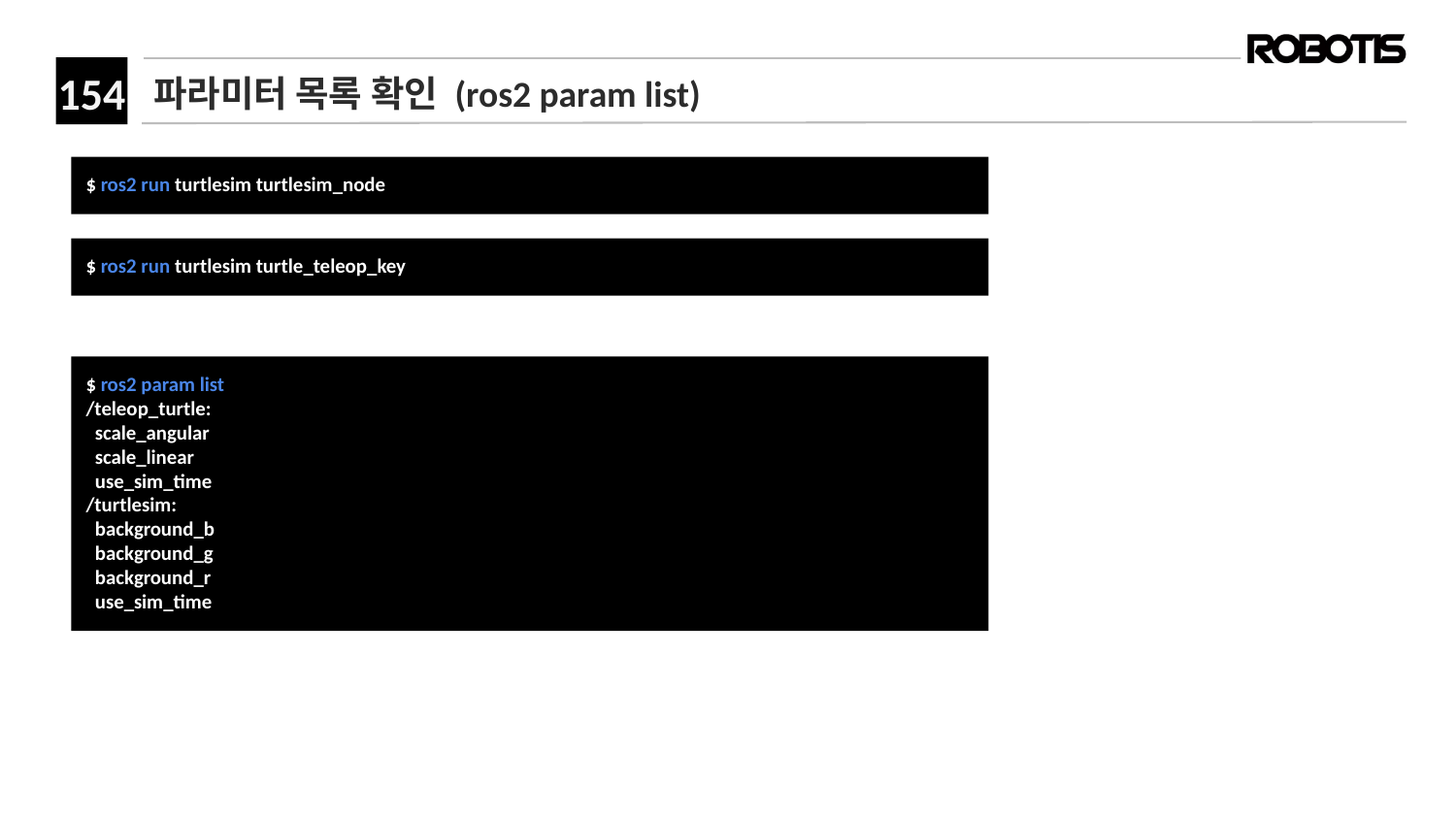

# 파라미터 목록 확인 (ros2 param list)
﻿$ ros2 run turtlesim turtlesim_node
﻿$ ros2 run turtlesim turtle_teleop_key
$ ros2 param list
/teleop_turtle:
  scale_angular
  scale_linear
  use_sim_time
/turtlesim:
  background_b
  background_g
  background_r
  use_sim_time